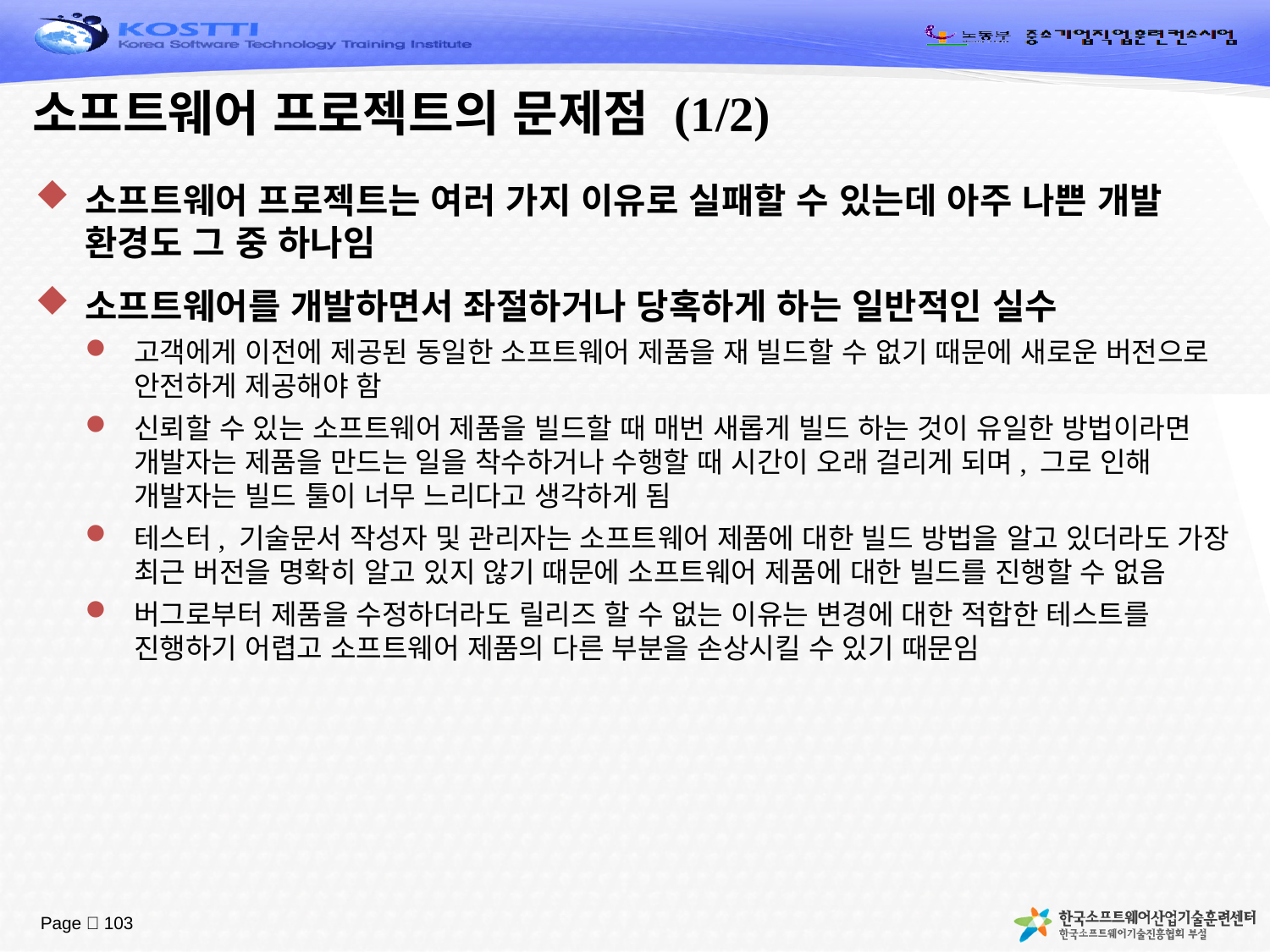

# 소프트웨어 프로젝트의 문제점 (1/2)
소프트웨어 프로젝트는 여러 가지 이유로 실패할 수 있는데 아주 나쁜 개발 환경도 그 중 하나임
소프트웨어를 개발하면서 좌절하거나 당혹하게 하는 일반적인 실수
고객에게 이전에 제공된 동일한 소프트웨어 제품을 재 빌드할 수 없기 때문에 새로운 버전으로 안전하게 제공해야 함
신뢰할 수 있는 소프트웨어 제품을 빌드할 때 매번 새롭게 빌드 하는 것이 유일한 방법이라면 개발자는 제품을 만드는 일을 착수하거나 수행할 때 시간이 오래 걸리게 되며, 그로 인해 개발자는 빌드 툴이 너무 느리다고 생각하게 됨
테스터, 기술문서 작성자 및 관리자는 소프트웨어 제품에 대한 빌드 방법을 알고 있더라도 가장 최근 버전을 명확히 알고 있지 않기 때문에 소프트웨어 제품에 대한 빌드를 진행할 수 없음
버그로부터 제품을 수정하더라도 릴리즈 할 수 없는 이유는 변경에 대한 적합한 테스트를 진행하기 어렵고 소프트웨어 제품의 다른 부분을 손상시킬 수 있기 때문임